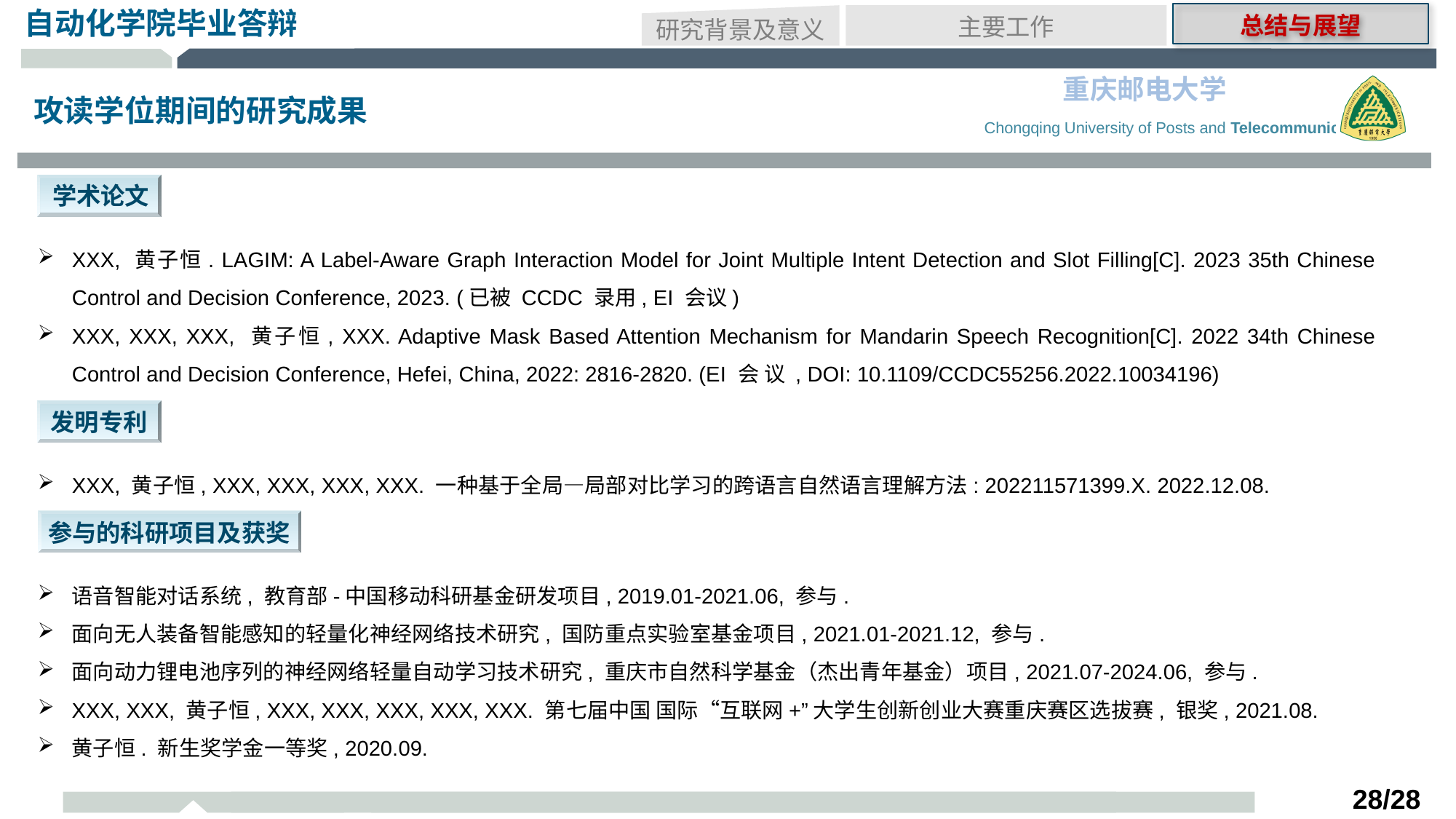

总结与展望
研究背景及意义

主要工作
攻读学位期间的研究成果

学术论文
XXX, 黄子恒. LAGIM: A Label-Aware Graph Interaction Model for Joint Multiple Intent Detection and Slot Filling[C]. 2023 35th Chinese Control and Decision Conference, 2023. (已被 CCDC 录用, EI 会议)
XXX, XXX, XXX, 黄子恒, XXX. Adaptive Mask Based Attention Mechanism for Mandarin Speech Recognition[C]. 2022 34th Chinese Control and Decision Conference, Hefei, China, 2022: 2816-2820. (EI 会 议 , DOI: 10.1109/CCDC55256.2022.10034196)

发明专利
XXX, 黄子恒, XXX, XXX, XXX, XXX. 一种基于全局—局部对比学习的跨语言自然语言理解方法: 202211571399.X. 2022.12.08.

参与的科研项目及获奖
语音智能对话系统, 教育部-中国移动科研基金研发项目, 2019.01-2021.06, 参与.
面向无人装备智能感知的轻量化神经网络技术研究, 国防重点实验室基金项目, 2021.01-2021.12, 参与.
面向动力锂电池序列的神经网络轻量自动学习技术研究, 重庆市自然科学基金（杰出青年基金）项目, 2021.07-2024.06, 参与.
XXX, XXX, 黄子恒, XXX, XXX, XXX, XXX, XXX. 第七届中国 国际“互联网+”大学生创新创业大赛重庆赛区选拔赛, 银奖, 2021.08.
黄子恒. 新生奖学金一等奖, 2020.09.